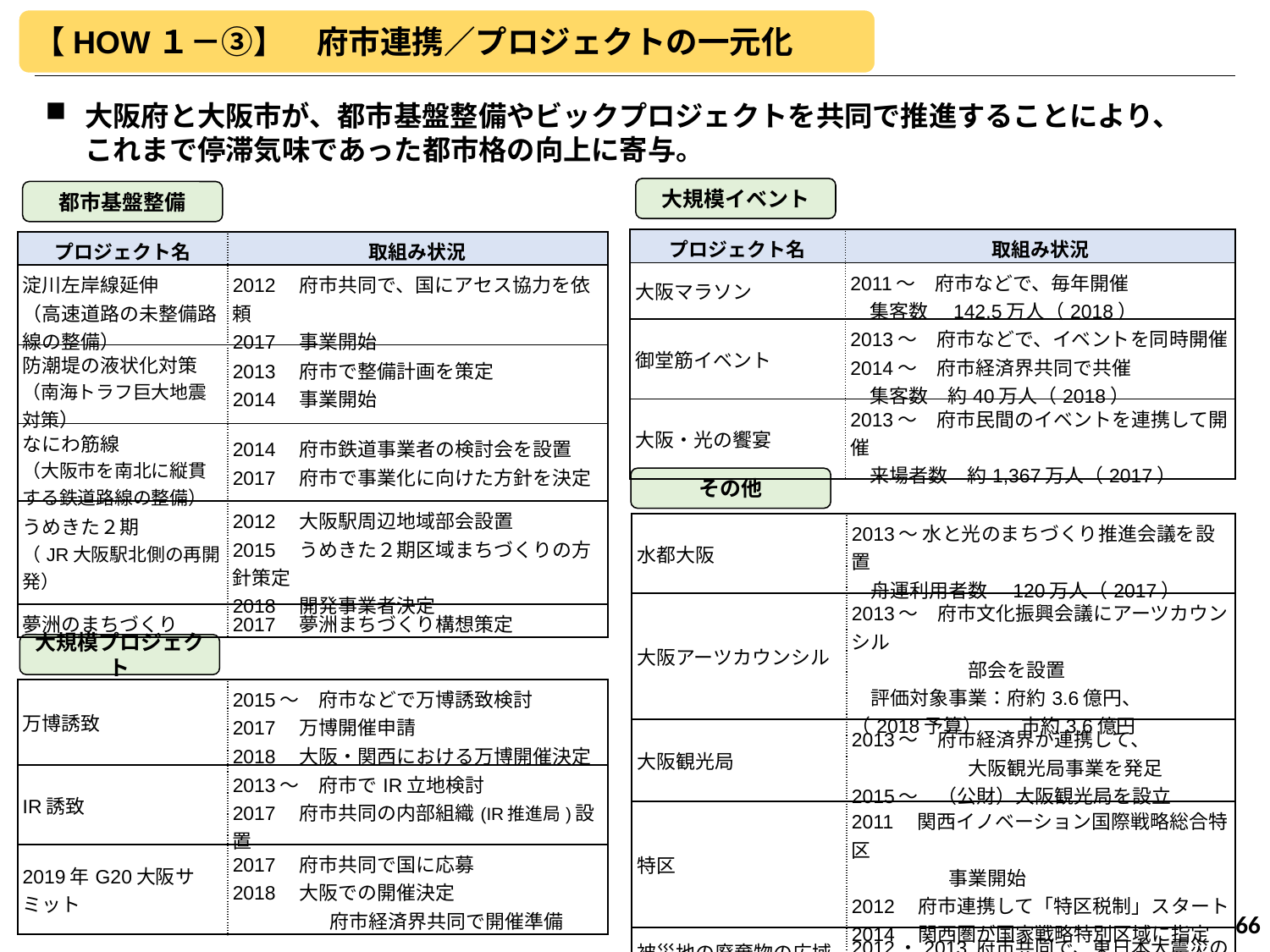

【HOW１－③】　府市連携／プロジェクトの一元化
大阪府と大阪市が、都市基盤整備やビックプロジェクトを共同で推進することにより、これまで停滞気味であった都市格の向上に寄与。
大規模イベント
都市基盤整備
| プロジェクト名 | 取組み状況 |
| --- | --- |
| 大阪マラソン | 2011～　府市などで、毎年開催 　集客数　142.5万人（2018） |
| 御堂筋イベント | 2013～　府市などで、イベントを同時開催 2014～　府市経済界共同で共催 　集客数　約40万人（2018） |
| 大阪・光の饗宴 | 2013～　府市民間のイベントを連携して開催 　来場者数　約1,367万人（2017） |
| プロジェクト名 | 取組み状況 |
| --- | --- |
| 淀川左岸線延伸 （高速道路の未整備路線の整備） | 2012　府市共同で、国にアセス協力を依頼 2017　事業開始 |
| 防潮堤の液状化対策（南海トラフ巨大地震対策） | 2013　府市で整備計画を策定 2014　事業開始 |
| なにわ筋線 （大阪市を南北に縦貫する鉄道路線の整備） | 2014　府市鉄道事業者の検討会を設置 2017　府市で事業化に向けた方針を決定 |
| うめきた２期 （JR大阪駅北側の再開発） | 2012　大阪駅周辺地域部会設置 2015　うめきた２期区域まちづくりの方針策定 2018　開発事業者決定 |
| 夢洲のまちづくり | 2017　夢洲まちづくり構想策定 |
その他
| 水都大阪 | 2013～ 水と光のまちづくり推進会議を設置 　舟運利用者数　120万人（2017） |
| --- | --- |
| 大阪アーツカウンシル | 2013～　府市文化振興会議にアーツカウンシル 　　　　　　部会を設置 　評価対象事業：府約3.6億円、 （2018予算）　　市約3.6億円 |
| 大阪観光局 | 2013～　府市経済界が連携して、 　　　　　　大阪観光局事業を発足 2015～　（公財）大阪観光局を設立 |
| 特区 | 2011　関西イノベーション国際戦略総合特区 　　　　　事業開始 2012　府市連携して「特区税制」スタート 2014　関西圏が国家戦略特別区域に指定 |
| 被災地の廃棄物の広域処理 | 2012・2013 府市共同で、東日本大震災の被災地の廃棄物を受け入れ処理（約１万５千トン） |
大規模プロジェクト
| 万博誘致 | 2015～　府市などで万博誘致検討 2017　万博開催申請 2018　大阪・関西における万博開催決定 |
| --- | --- |
| IR誘致 | 2013～　府市でIR立地検討 2017　府市共同の内部組織(IR推進局)設置 |
| 2019年G20大阪サミット | 2017　府市共同で国に応募 2018　大阪での開催決定 　　　　　府市経済界共同で開催準備 |
66